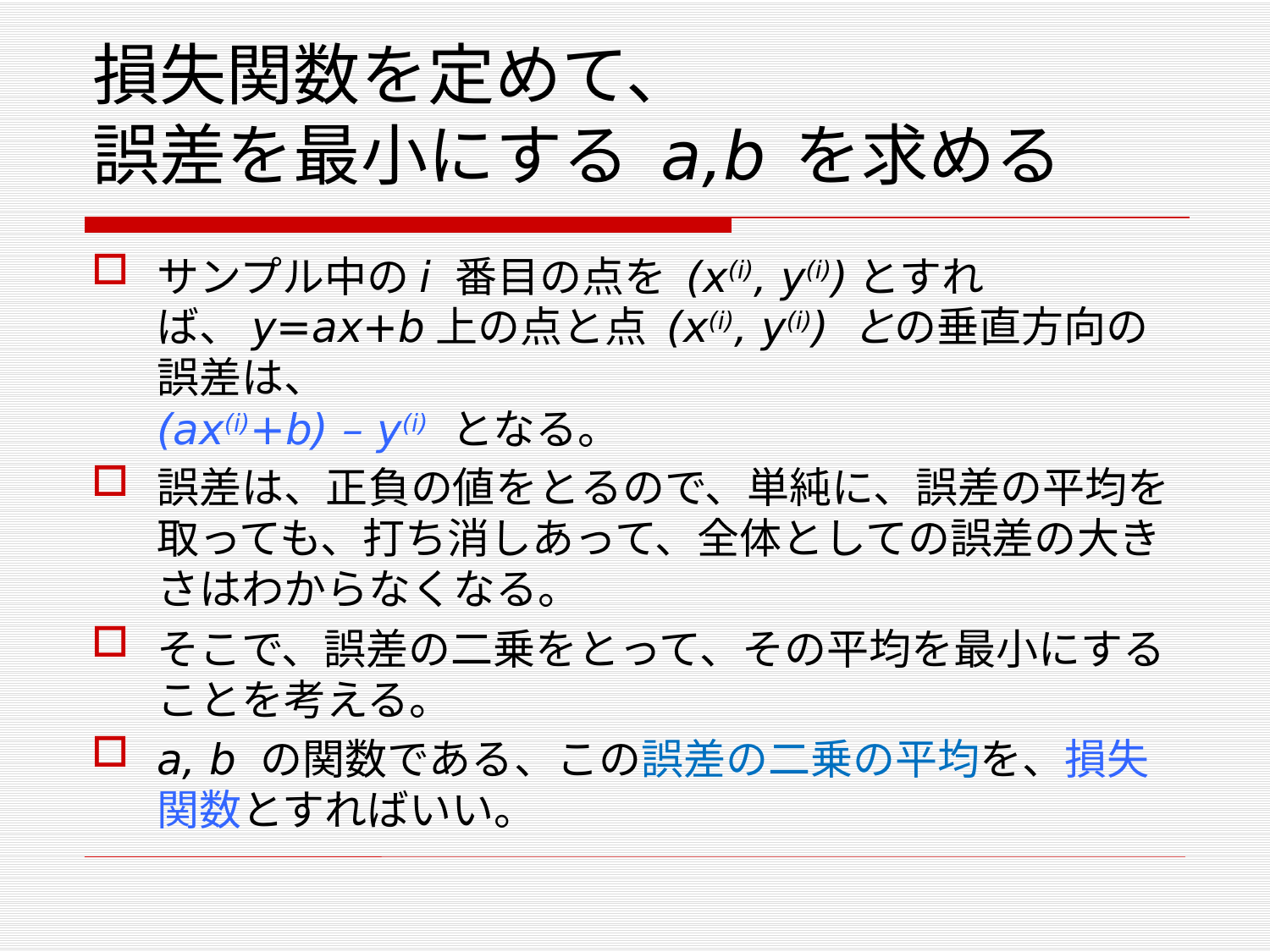

# 損失関数を定めて、 誤差を最小にする a,b を求める
サンプル中のi 番目の点を (x(i), y(i))とすれば、y=ax+b上の点と点 (x(i), y(i)) との垂直方向の誤差は、
(ax(i)+b) – y(i) となる。
誤差は、正負の値をとるので、単純に、誤差の平均を取っても、打ち消しあって、全体としての誤差の大きさはわからなくなる。
そこで、誤差の二乗をとって、その平均を最小にすることを考える。
a, b の関数である、この誤差の二乗の平均を、損失関数とすればいい。